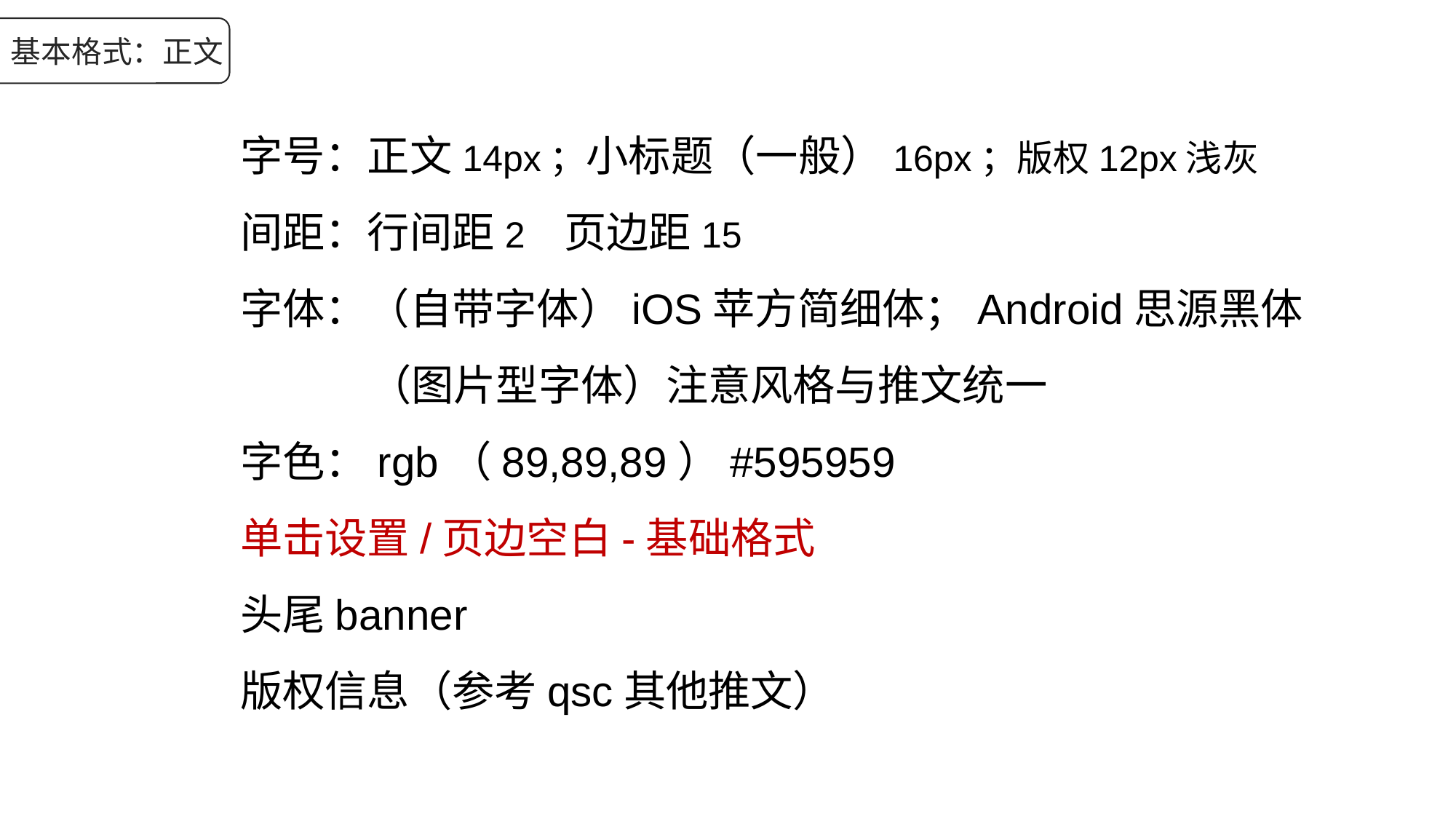

基本格式：正文
字号：正文14px；小标题（一般）16px；版权12px浅灰
间距：行间距2   页边距15
字体：（自带字体）iOS苹方简细体；Android思源黑体
	 （图片型字体）注意风格与推文统一
字色：rgb（89,89,89）#595959
单击设置/页边空白-基础格式
头尾banner
版权信息（参考qsc其他推文）